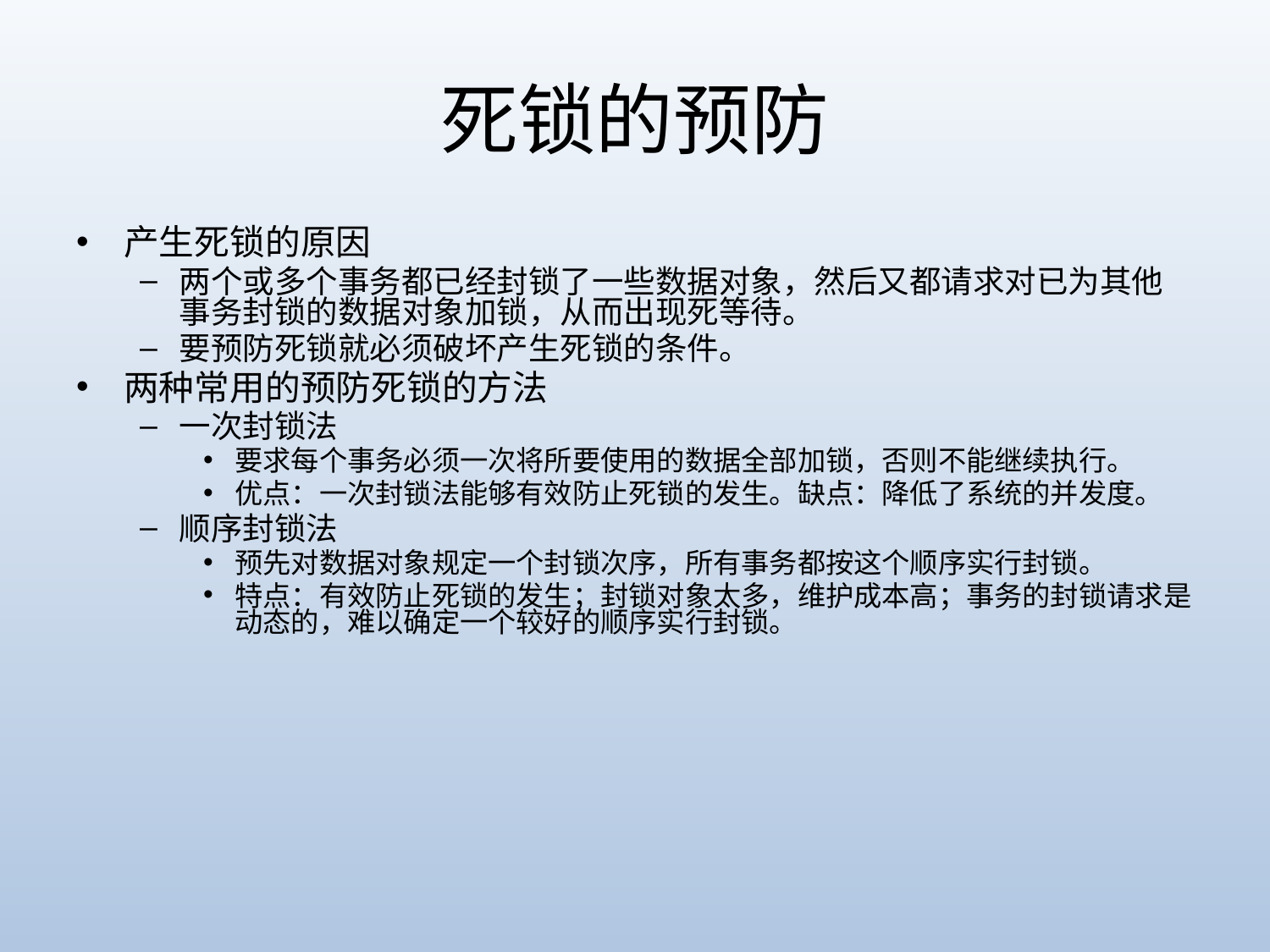

# 死锁的预防
产生死锁的原因
两个或多个事务都已经封锁了一些数据对象，然后又都请求对已为其他事务封锁的数据对象加锁，从而出现死等待。
要预防死锁就必须破坏产生死锁的条件。
两种常用的预防死锁的方法
一次封锁法
要求每个事务必须一次将所要使用的数据全部加锁，否则不能继续执行。
优点：一次封锁法能够有效防止死锁的发生。缺点：降低了系统的并发度。
顺序封锁法
预先对数据对象规定一个封锁次序，所有事务都按这个顺序实行封锁。
特点：有效防止死锁的发生；封锁对象太多，维护成本高；事务的封锁请求是动态的，难以确定一个较好的顺序实行封锁。